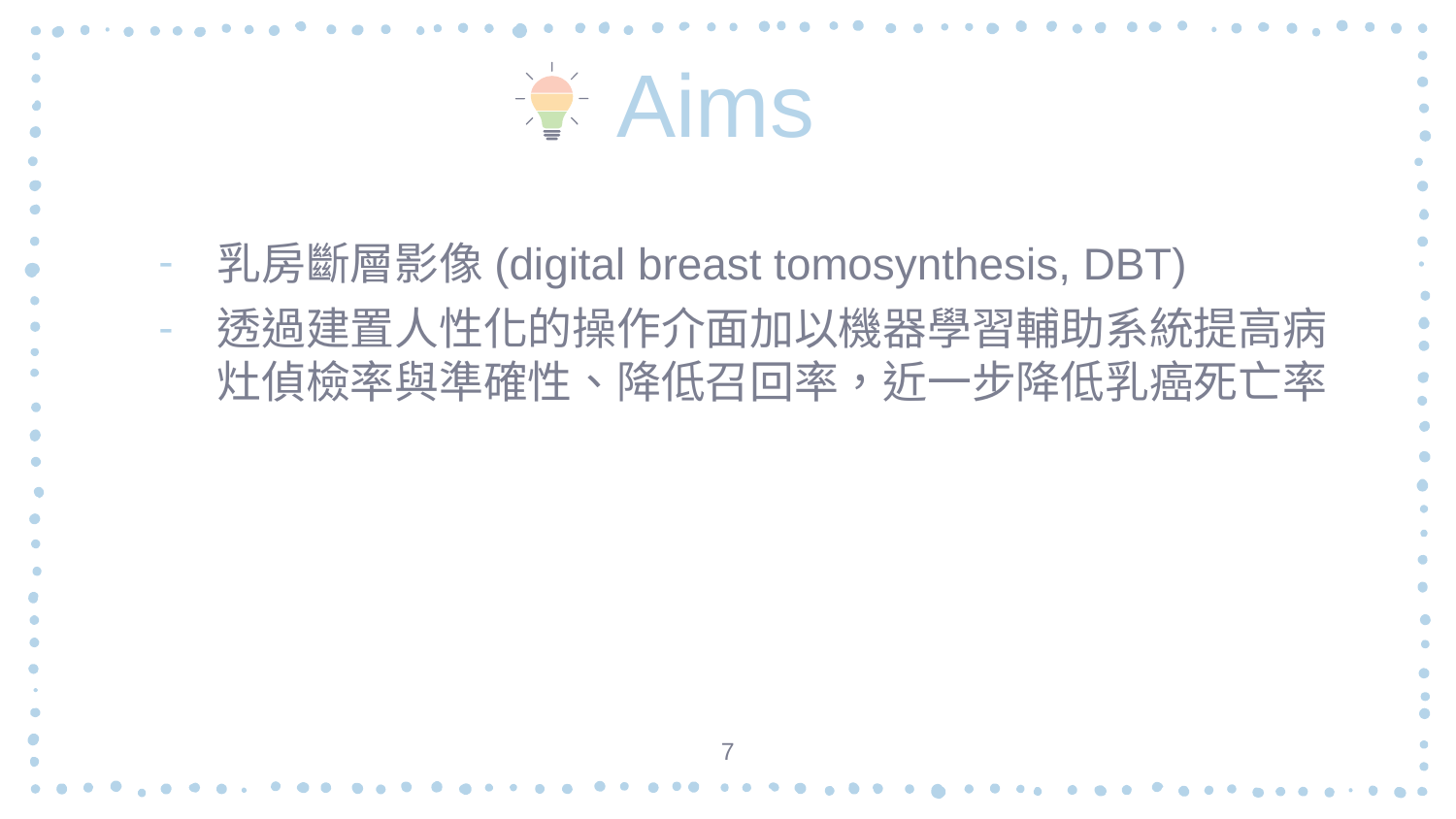

# Aims

乳房斷層影像(digital breast tomosynthesis, DBT)
透過建置人性化的操作介面加以機器學習輔助系統提高病灶偵檢率與準確性、降低召回率，近一步降低乳癌死亡率
7